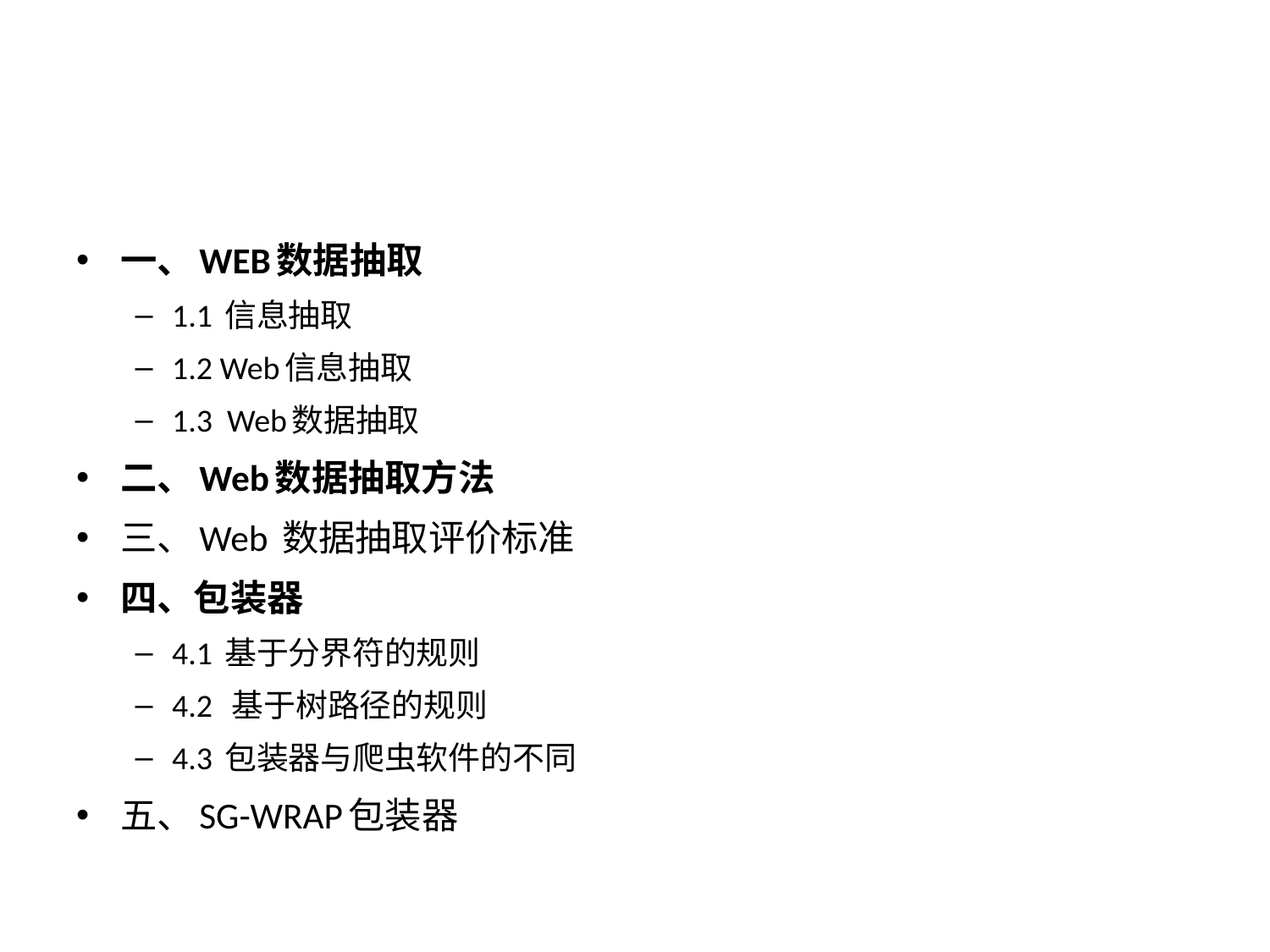

#
一、WEB数据抽取
1.1 信息抽取
1.2 Web信息抽取
1.3  Web数据抽取
二、Web数据抽取方法
三、Web 数据抽取评价标准
四、包装器
4.1 基于分界符的规则
4.2  基于树路径的规则
4.3 包装器与爬虫软件的不同
五、SG-WRAP包装器